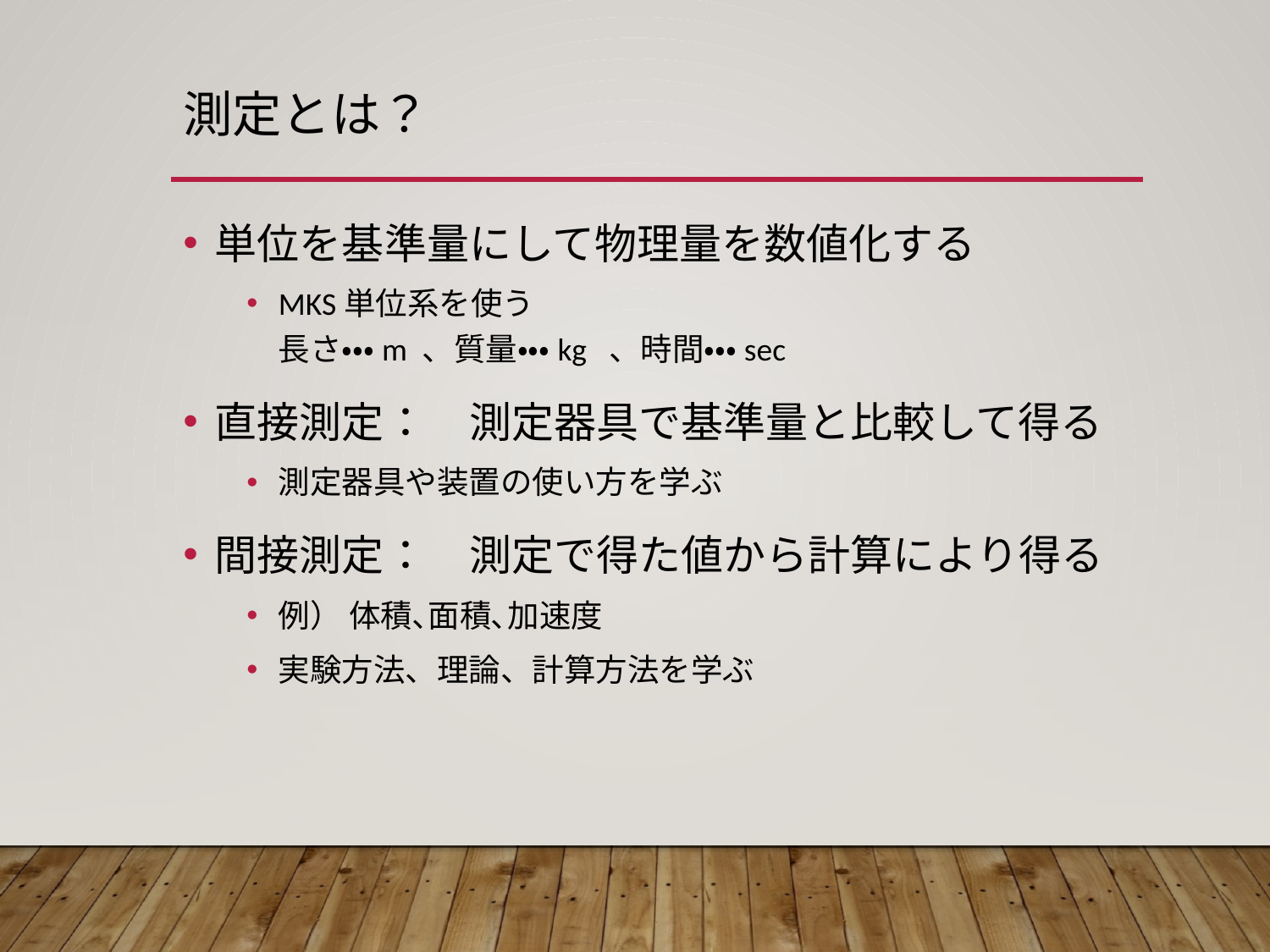

# 測定とは？
単位を基準量にして物理量を数値化する
MKS単位系を使う
長さ・・・m 、質量・・・kg  、時間・・・sec
直接測定：　測定器具で基準量と比較して得る
測定器具や装置の使い方を学ぶ
間接測定：　測定で得た値から計算により得る
例） 体積､面積､加速度
実験方法、理論、計算方法を学ぶ